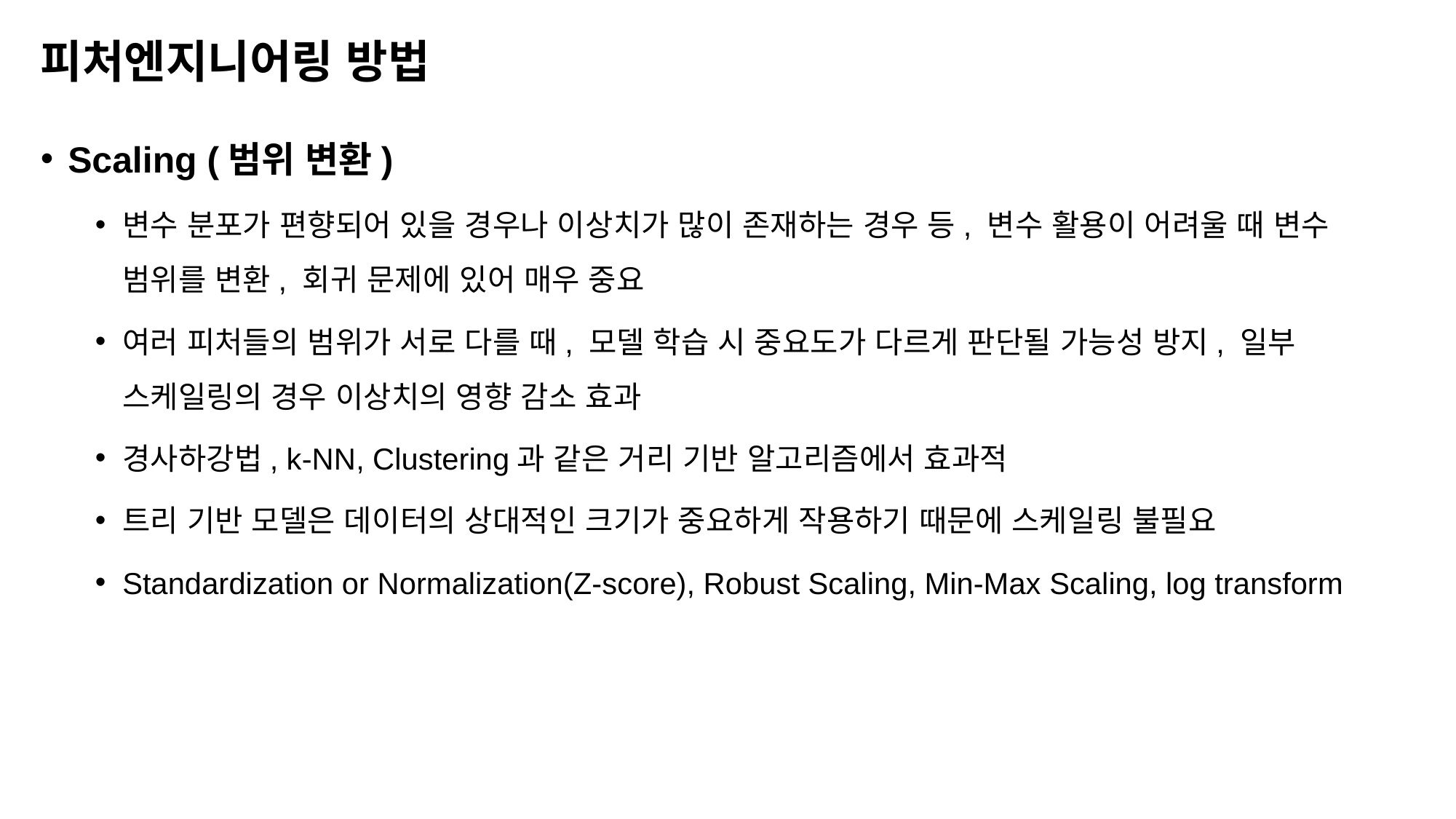

# 피처엔지니어링 방법
Scaling (범위 변환)
변수 분포가 편향되어 있을 경우나 이상치가 많이 존재하는 경우 등, 변수 활용이 어려울 때 변수 범위를 변환, 회귀 문제에 있어 매우 중요
여러 피처들의 범위가 서로 다를 때, 모델 학습 시 중요도가 다르게 판단될 가능성 방지, 일부 스케일링의 경우 이상치의 영향 감소 효과
경사하강법, k-NN, Clustering과 같은 거리 기반 알고리즘에서 효과적
트리 기반 모델은 데이터의 상대적인 크기가 중요하게 작용하기 때문에 스케일링 불필요
Standardization or Normalization(Z-score), Robust Scaling, Min-Max Scaling, log transform